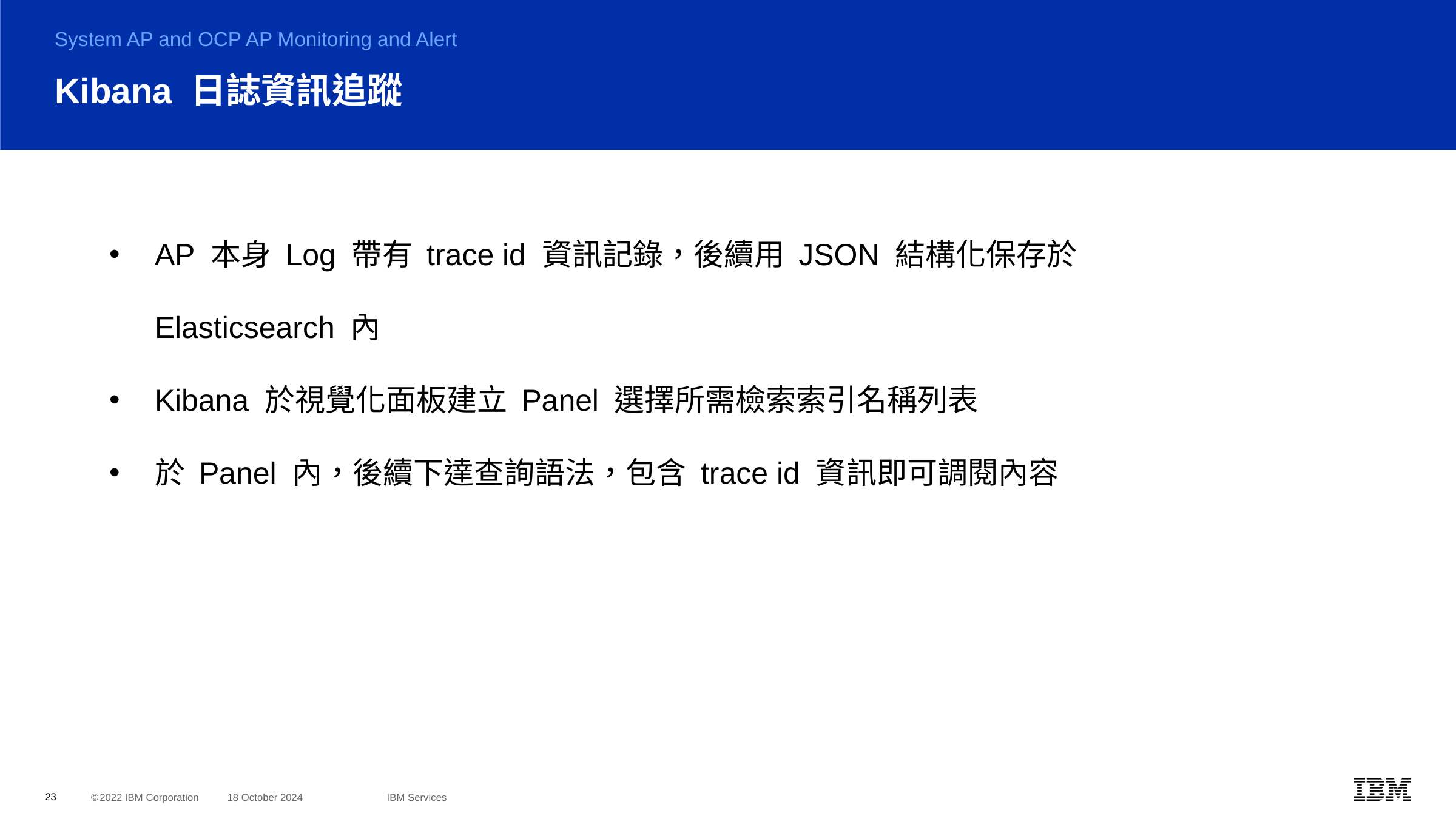

System AP and OCP AP Monitoring and Alert

# Kibana 日誌資訊追蹤
AP 本身 Log 帶有 trace id 資訊記錄，後續用 JSON 結構化保存於 Elasticsearch 內
Kibana 於視覺化面板建立 Panel 選擇所需檢索索引名稱列表
於 Panel 內，後續下達查詢語法，包含 trace id 資訊即可調閱內容